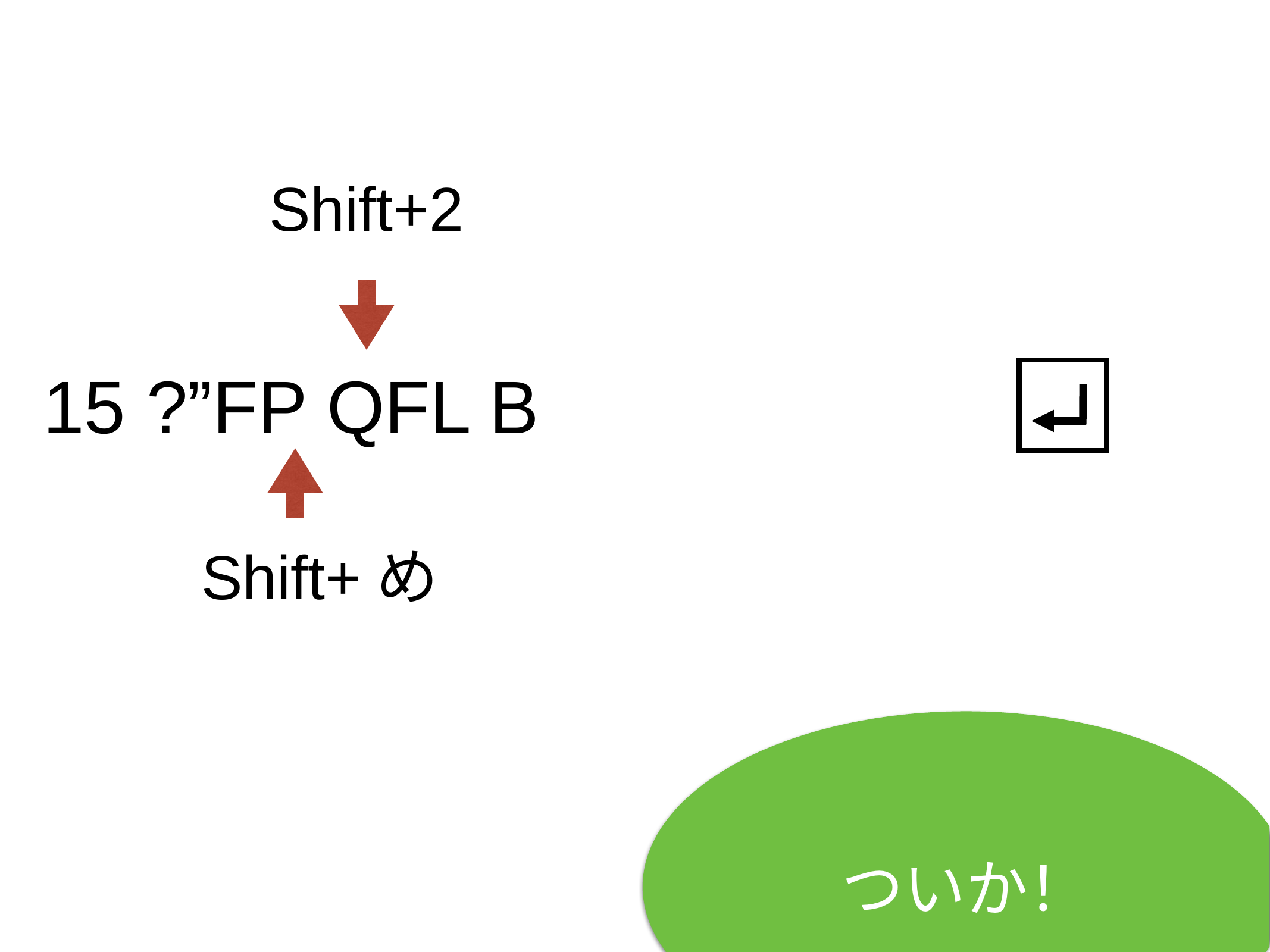

Shift+2

15 ?”FP QFL B

Shift+め
ついか！